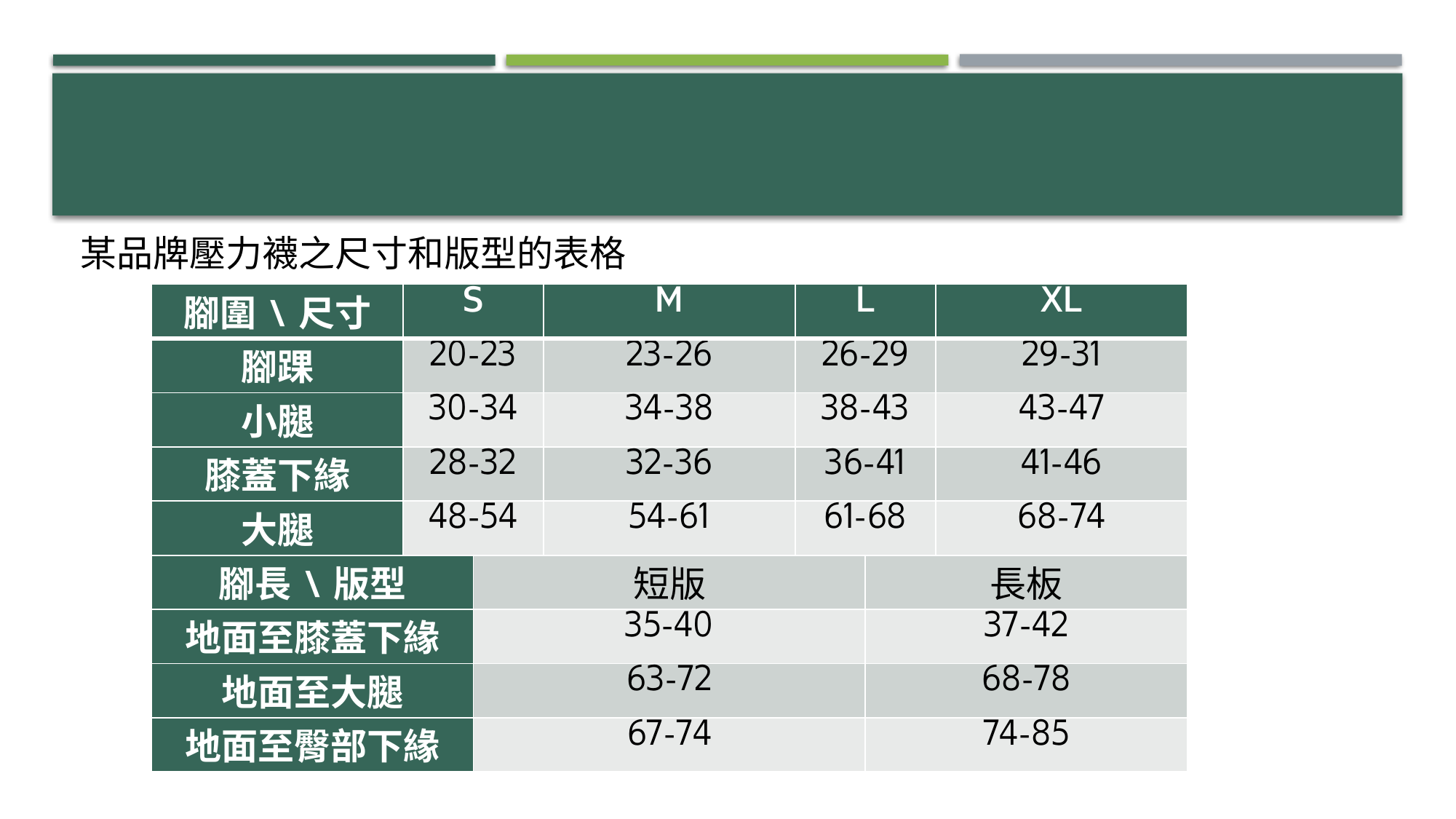

#
某品牌壓力襪之尺寸和版型的表格

| 腳圍\尺寸 | S |  | M | L |  | XL |
| --- | --- | --- | --- | --- | --- | --- |
| 腳踝 | 20-23 |  | 23-26 | 26-29 |  | 29-31 |
| 小腿 | 30-34 |  | 34-38 | 38-43 |  | 43-47 |
| 膝蓋下緣 | 28-32 |  | 32-36 | 36-41 |  | 41-46 |
| 大腿 | 48-54 |  | 54-61 | 61-68 |  | 68-74 |
| 腳長\版型 |  | 短版 |  |  | 長板 |  |
| 地面至膝蓋下緣 |  | 35-40 |  |  | 37-42 |  |
| 地面至大腿 |  | 63-72 |  |  | 68-78 |  |
| 地面至臀部下緣 |  | 67-74 |  |  | 74-85 |  |